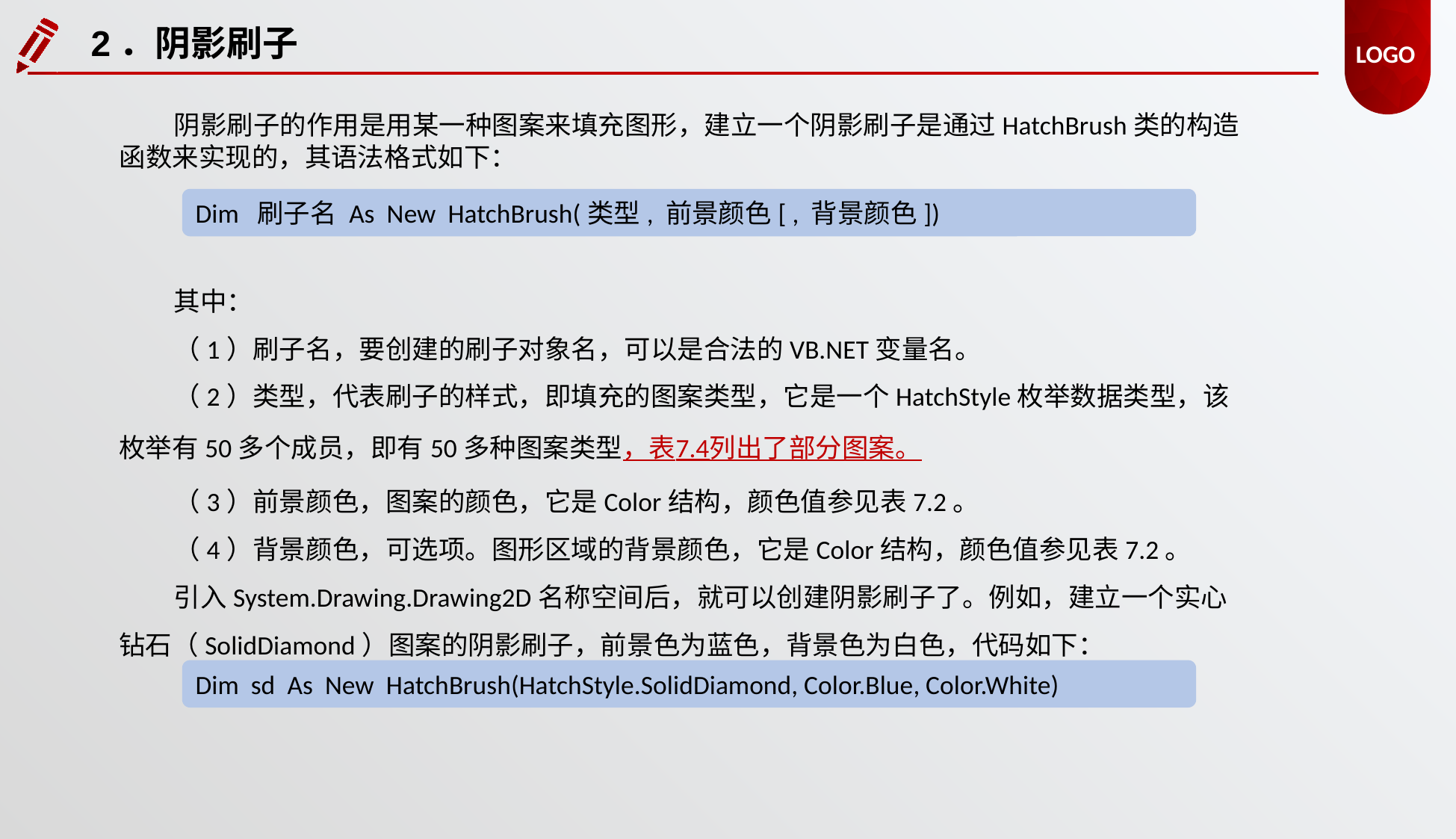

2．阴影刷子
阴影刷子的作用是用某一种图案来填充图形，建立一个阴影刷子是通过HatchBrush类的构造函数来实现的，其语法格式如下：
Dim  刷子名 As  New  HatchBrush(类型, 前景颜色[ , 背景颜色])
其中：
（1）刷子名，要创建的刷子对象名，可以是合法的VB.NET变量名。
（2）类型，代表刷子的样式，即填充的图案类型，它是一个HatchStyle枚举数据类型，该枚举有50多个成员，即有50多种图案类型，表7.4列出了部分图案。
（3）前景颜色，图案的颜色，它是Color结构，颜色值参见表7.2。
（4）背景颜色，可选项。图形区域的背景颜色，它是Color结构，颜色值参见表7.2。
引入System.Drawing.Drawing2D名称空间后，就可以创建阴影刷子了。例如，建立一个实心钻石（SolidDiamond）图案的阴影刷子，前景色为蓝色，背景色为白色，代码如下：
Dim  sd  As  New  HatchBrush(HatchStyle.SolidDiamond, Color.Blue, Color.White)